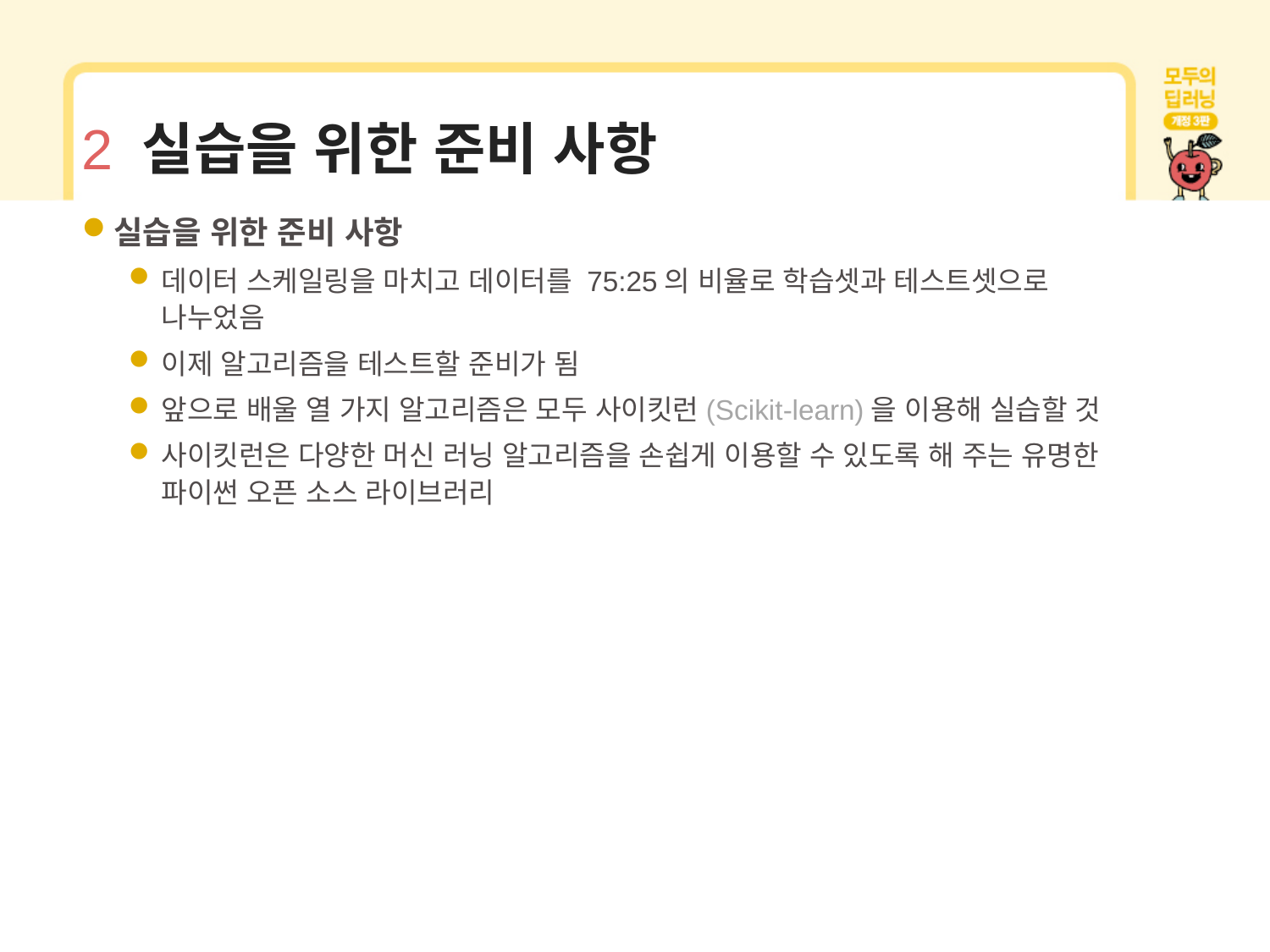

# 2 실습을 위한 준비 사항
실습을 위한 준비 사항
데이터 스케일링을 마치고 데이터를 75:25의 비율로 학습셋과 테스트셋으로 나누었음
이제 알고리즘을 테스트할 준비가 됨
앞으로 배울 열 가지 알고리즘은 모두 사이킷런(Scikit-learn)을 이용해 실습할 것
사이킷런은 다양한 머신 러닝 알고리즘을 손쉽게 이용할 수 있도록 해 주는 유명한 파이썬 오픈 소스 라이브러리